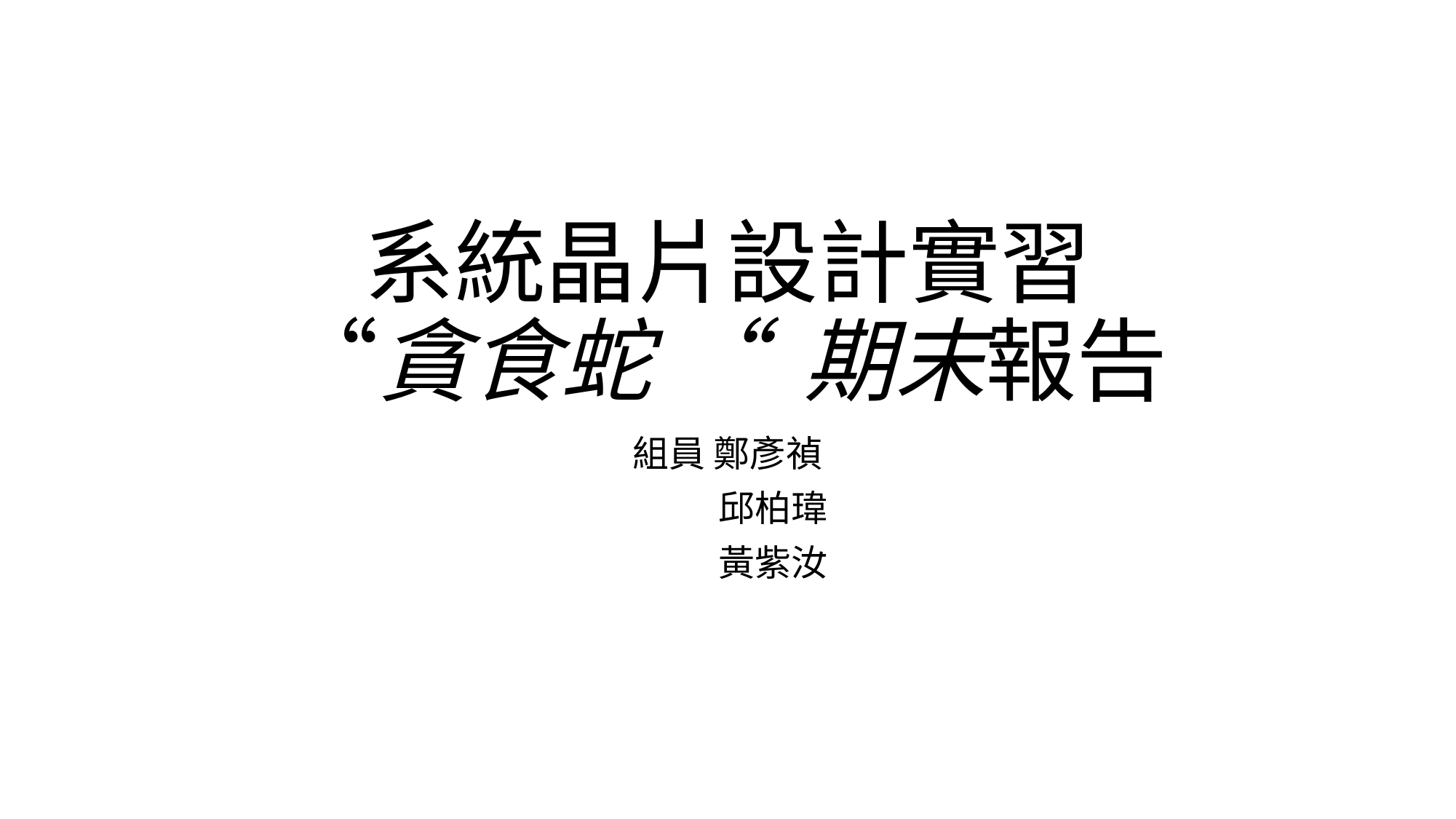

# 系統晶片設計實習 “貪食蛇 “  期末報告
組員 鄭彥禎
          邱柏瑋
          黃紫汝